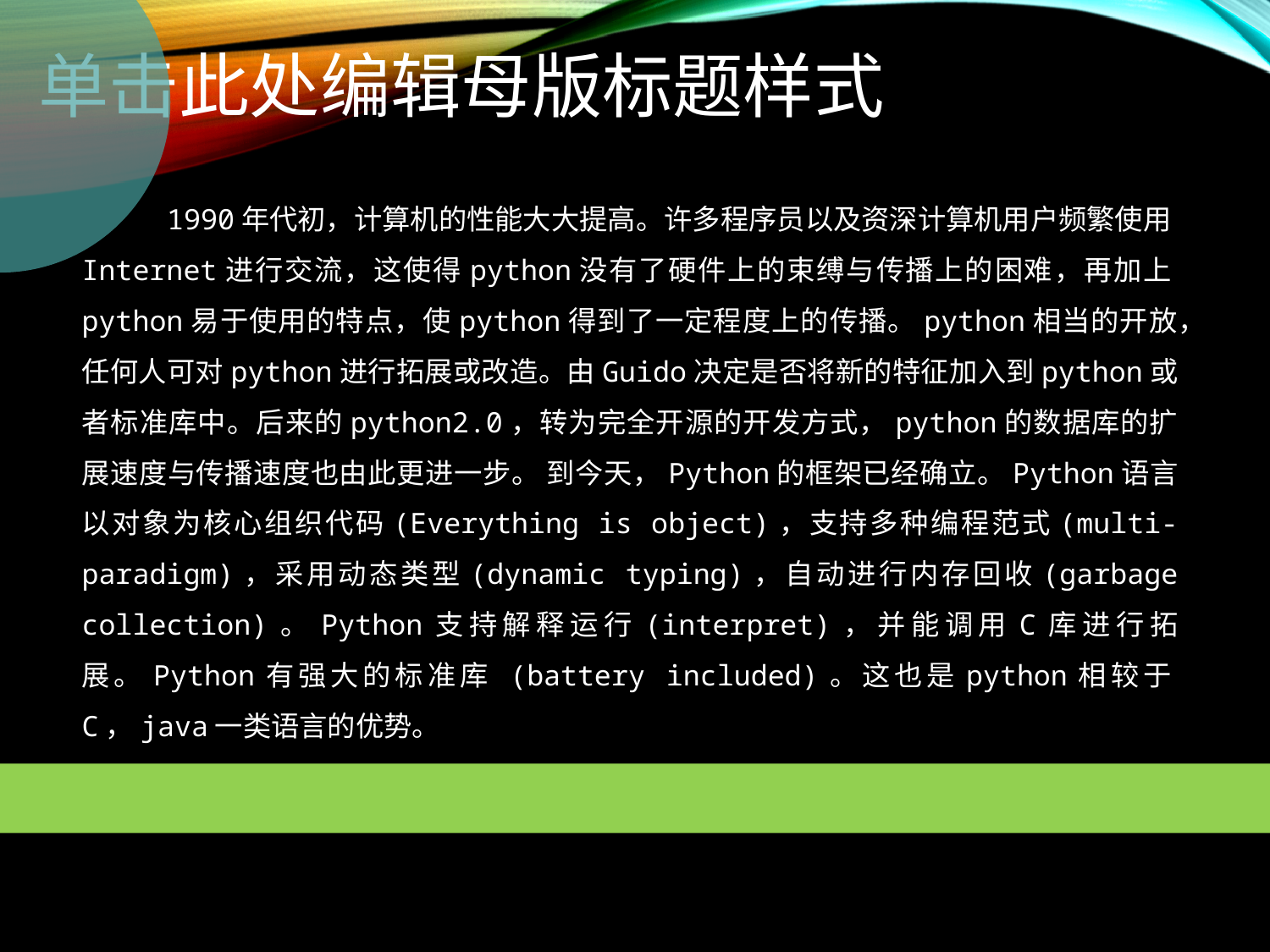

1990年代初，计算机的性能大大提高。许多程序员以及资深计算机用户频繁使用Internet进行交流，这使得python没有了硬件上的束缚与传播上的困难，再加上python易于使用的特点，使python得到了一定程度上的传播。python相当的开放，任何人可对python进行拓展或改造。由Guido决定是否将新的特征加入到python或者标准库中。后来的python2.0，转为完全开源的开发方式，python的数据库的扩展速度与传播速度也由此更进一步。 到今天，Python的框架已经确立。Python语言以对象为核心组织代码(Everything is object)，支持多种编程范式(multi-paradigm)，采用动态类型(dynamic typing)，自动进行内存回收(garbage collection)。Python支持解释运行(interpret)，并能调用C库进行拓展。Python有强大的标准库 (battery included)。这也是python相较于C，java一类语言的优势。